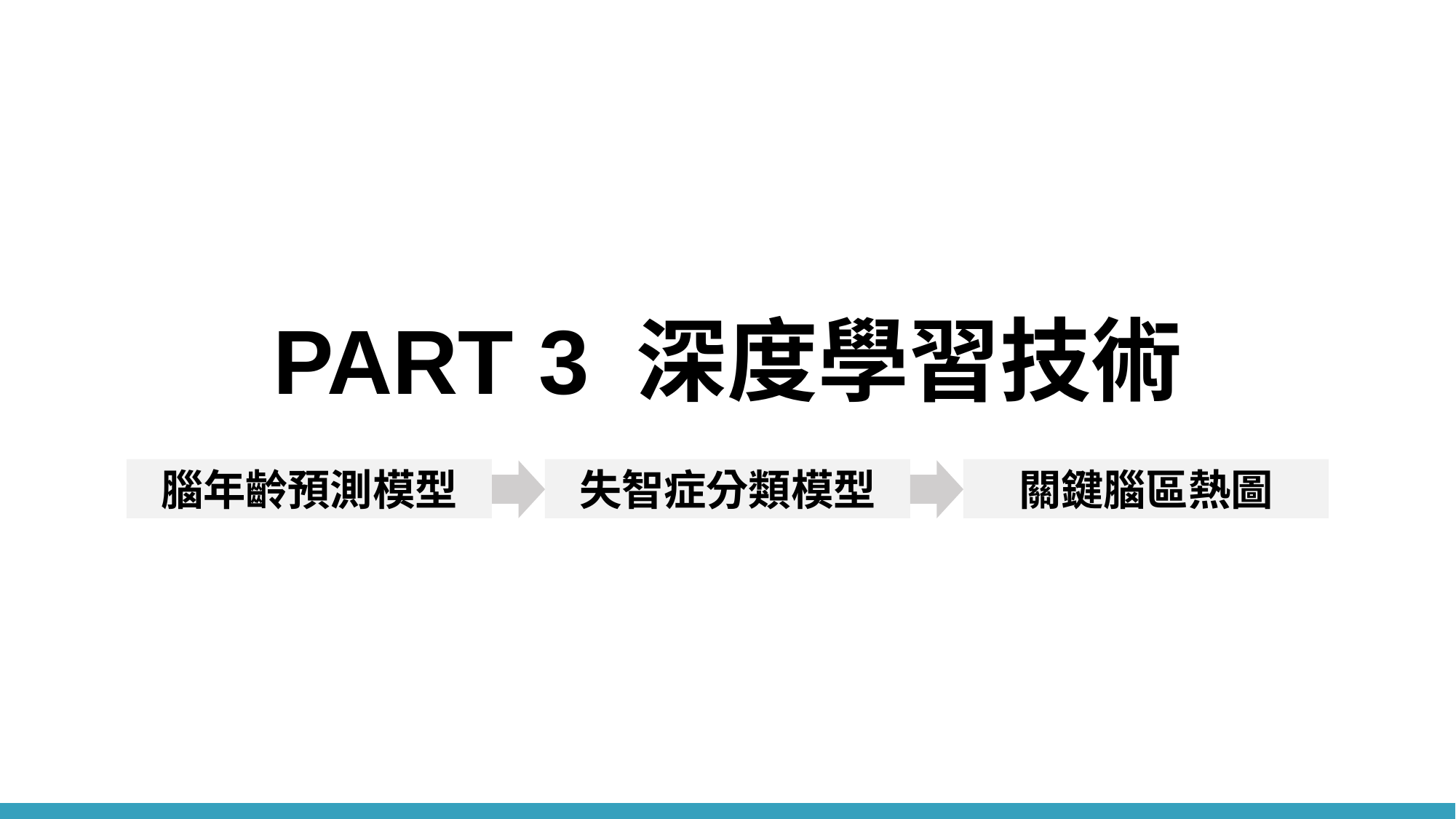

# PART 3 深度學習技術
腦年齡預測模型
失智症分類模型
關鍵腦區熱圖